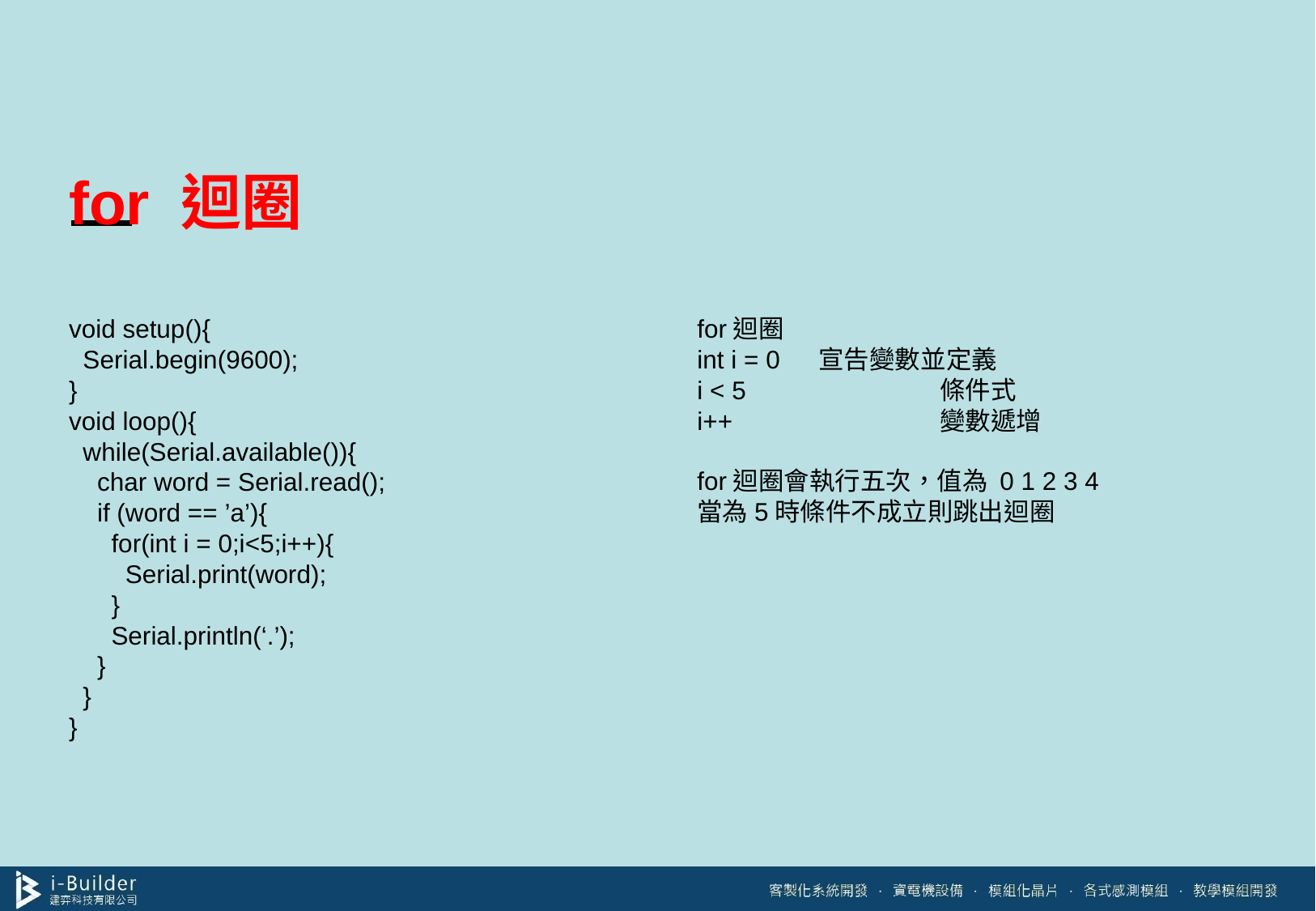

# for 迴圈
void setup(){
  Serial.begin(9600);
}
void loop(){
  while(Serial.available()){
    char word = Serial.read();
    if (word == ’a’){
      for(int i = 0;i<5;i++){
        Serial.print(word);
      }
      Serial.println(‘.’);
    }
  }
}
for迴圈
int i = 0	宣告變數並定義
i < 5		條件式
i++		變數遞增
for迴圈會執行五次，值為 0 1 2 3 4
當為5時條件不成立則跳出迴圈